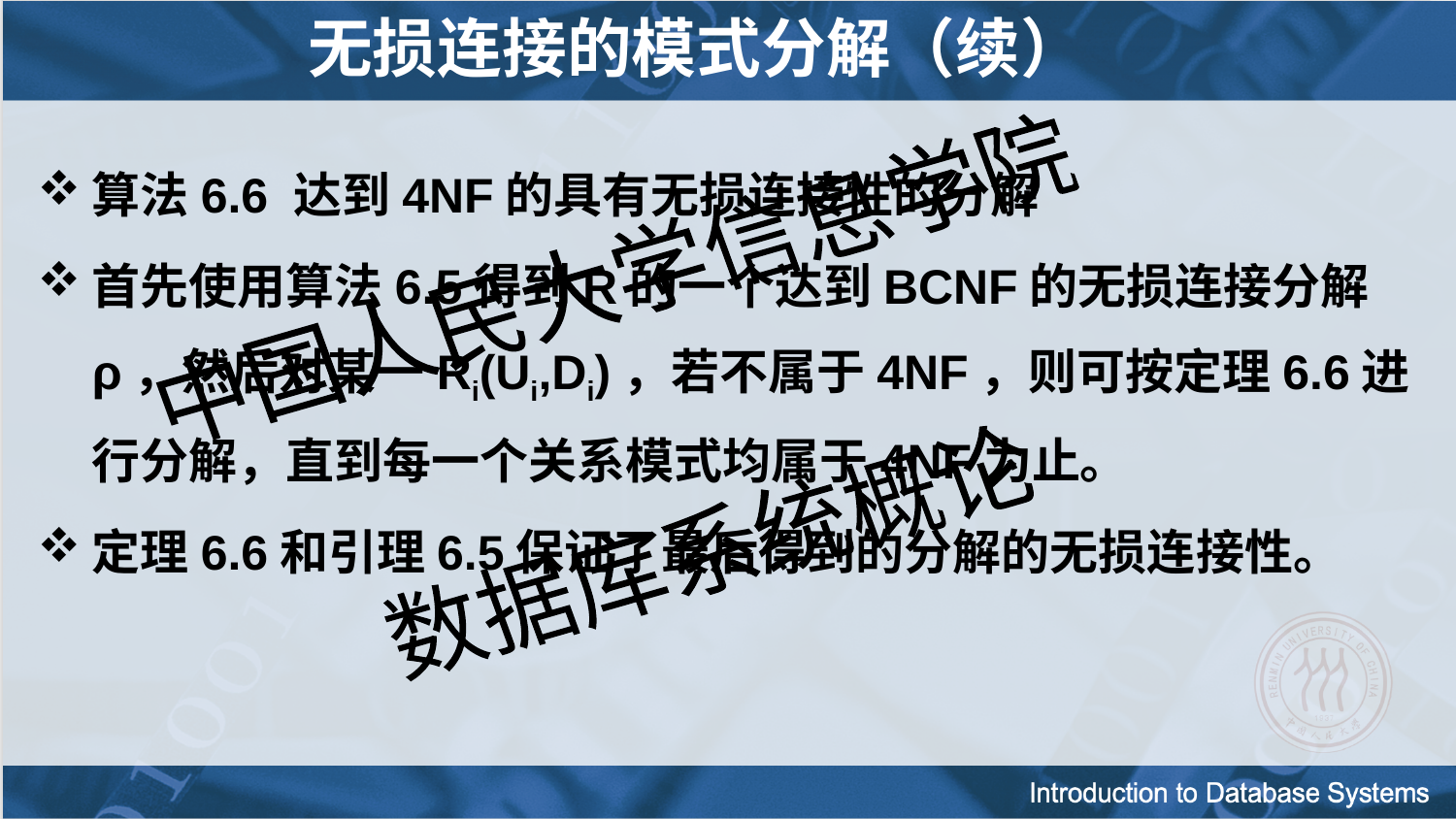

# 无损连接的模式分解（续）
算法6.6 达到4NF的具有无损连接性的分解
首先使用算法6.5得到R的一个达到BCNF的无损连接分解ρ，然后对某一Ri(Ui,Di)，若不属于4NF，则可按定理6.6进行分解，直到每一个关系模式均属于4NF为止。
定理6.6和引理6.5保证了最后得到的分解的无损连接性。